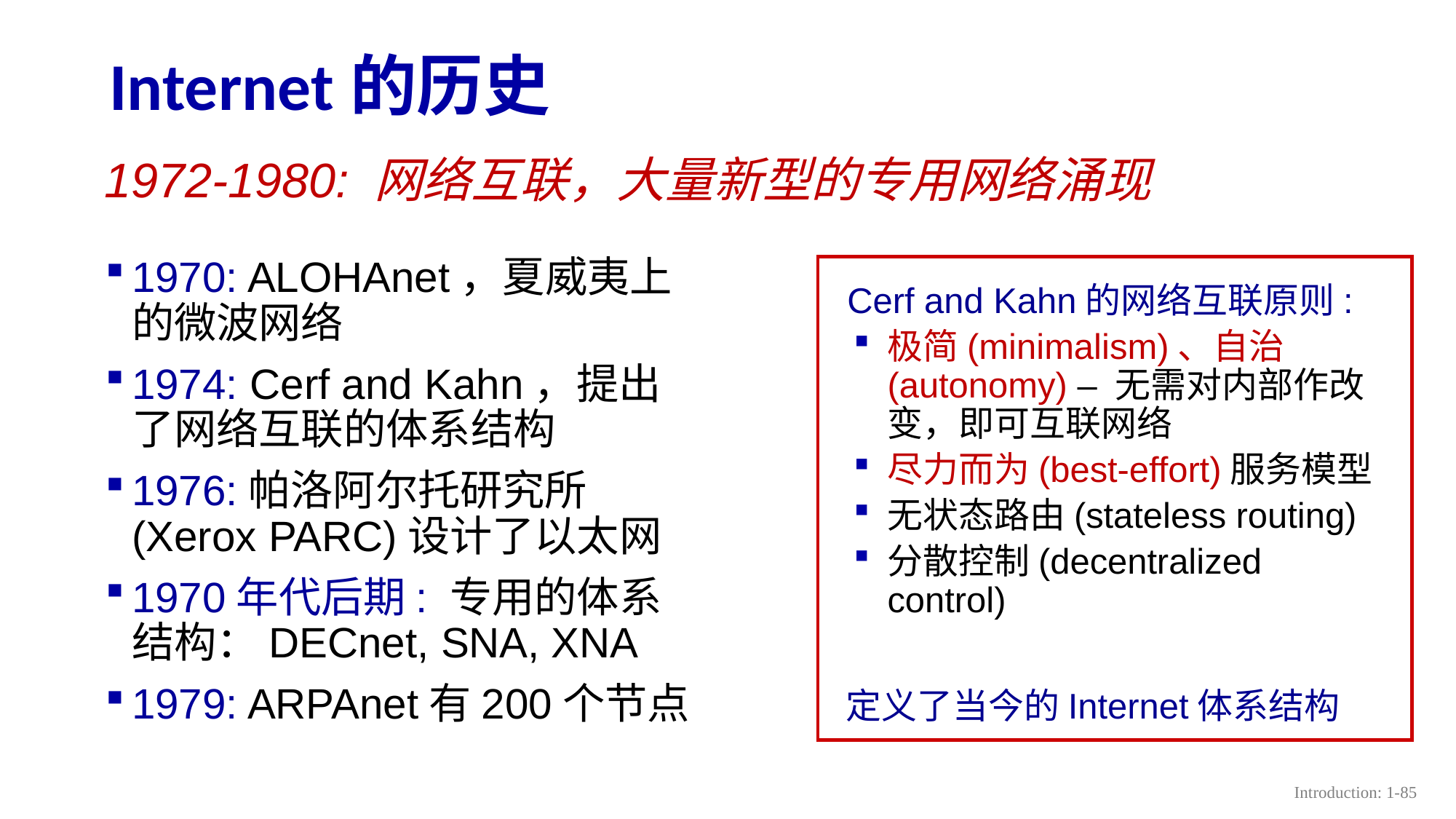

# Internet的历史
1972-1980: 网络互联，大量新型的专用网络涌现
1970: ALOHAnet，夏威夷上的微波网络
1974: Cerf and Kahn，提出了网络互联的体系结构
1976:帕洛阿尔托研究所(Xerox PARC)设计了以太网
1970年代后期: 专用的体系结构：DECnet, SNA, XNA
1979: ARPAnet有200个节点

Cerf and Kahn的网络互联原则:
极简(minimalism)、自治(autonomy) – 无需对内部作改变，即可互联网络
尽力而为(best-effort)服务模型
无状态路由(stateless routing)
分散控制(decentralized control)

定义了当今的Internet体系结构
Introduction: 1-85